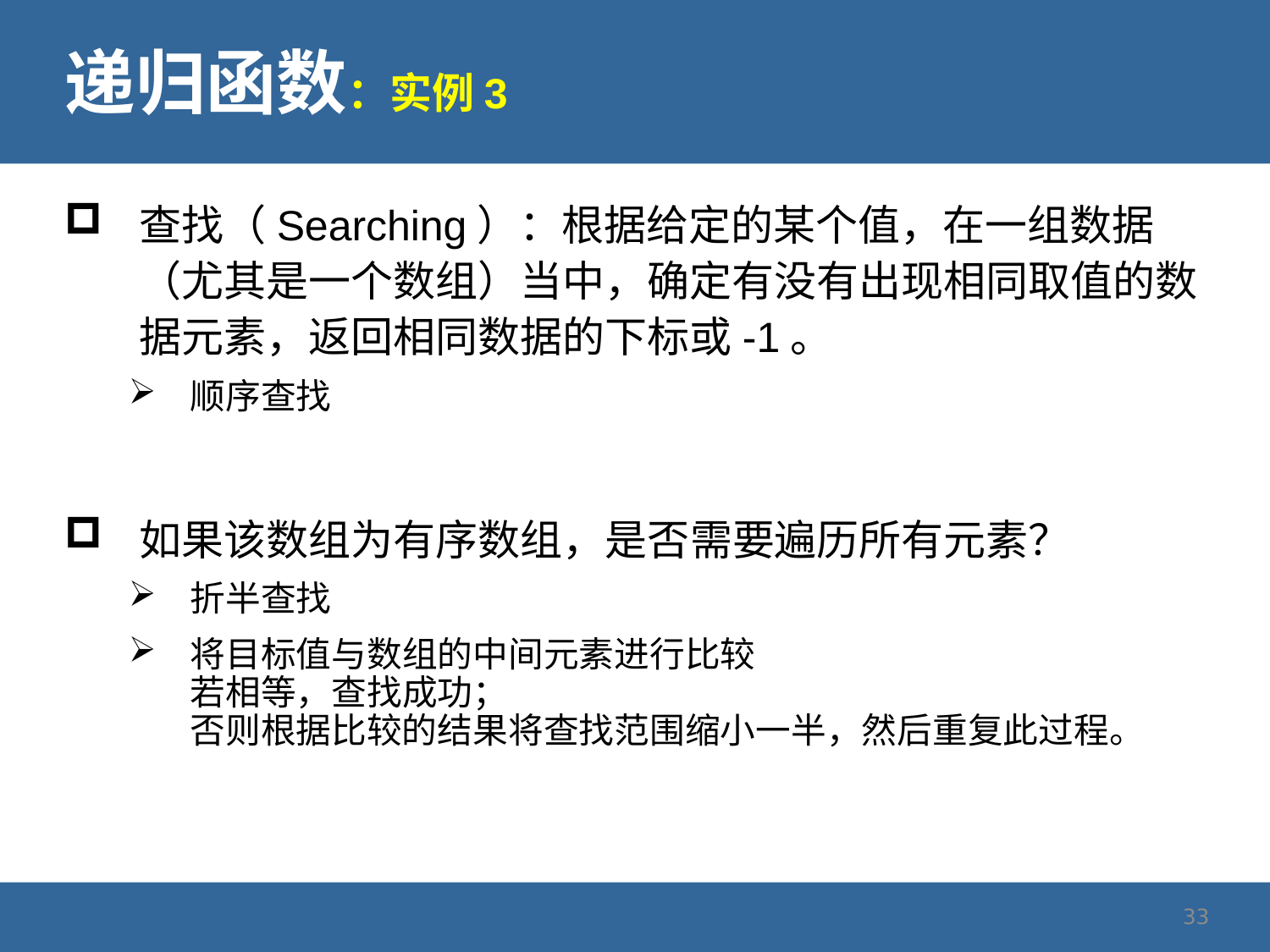

# 递归函数：实例3
查找（Searching）：根据给定的某个值，在一组数据（尤其是一个数组）当中，确定有没有出现相同取值的数据元素，返回相同数据的下标或-1。
顺序查找

如果该数组为有序数组，是否需要遍历所有元素？
折半查找
将目标值与数组的中间元素进行比较
若相等，查找成功；
否则根据比较的结果将查找范围缩小一半，然后重复此过程。

33